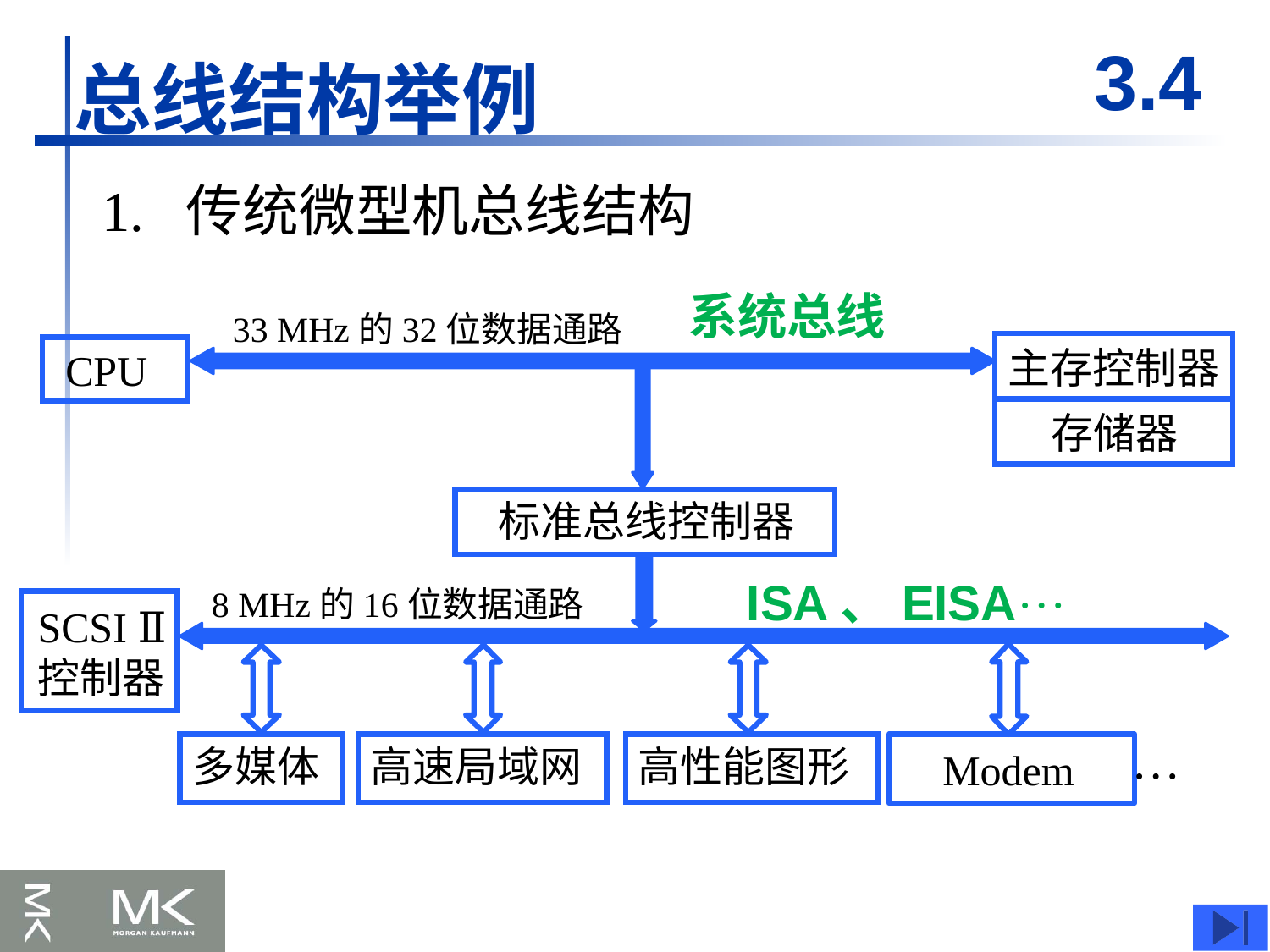

3.4
总线结构举例
1.  传统微型机总线结构

系统总线
33 MHz的32位数据通路

 CPU
主存控制器

存储器

标准总线控制器

ISA、EISA
8 MHz的16位数据通路

SCSI Ⅱ
控制器

…
多媒体
高速局域网
高性能图形

…

  Modem